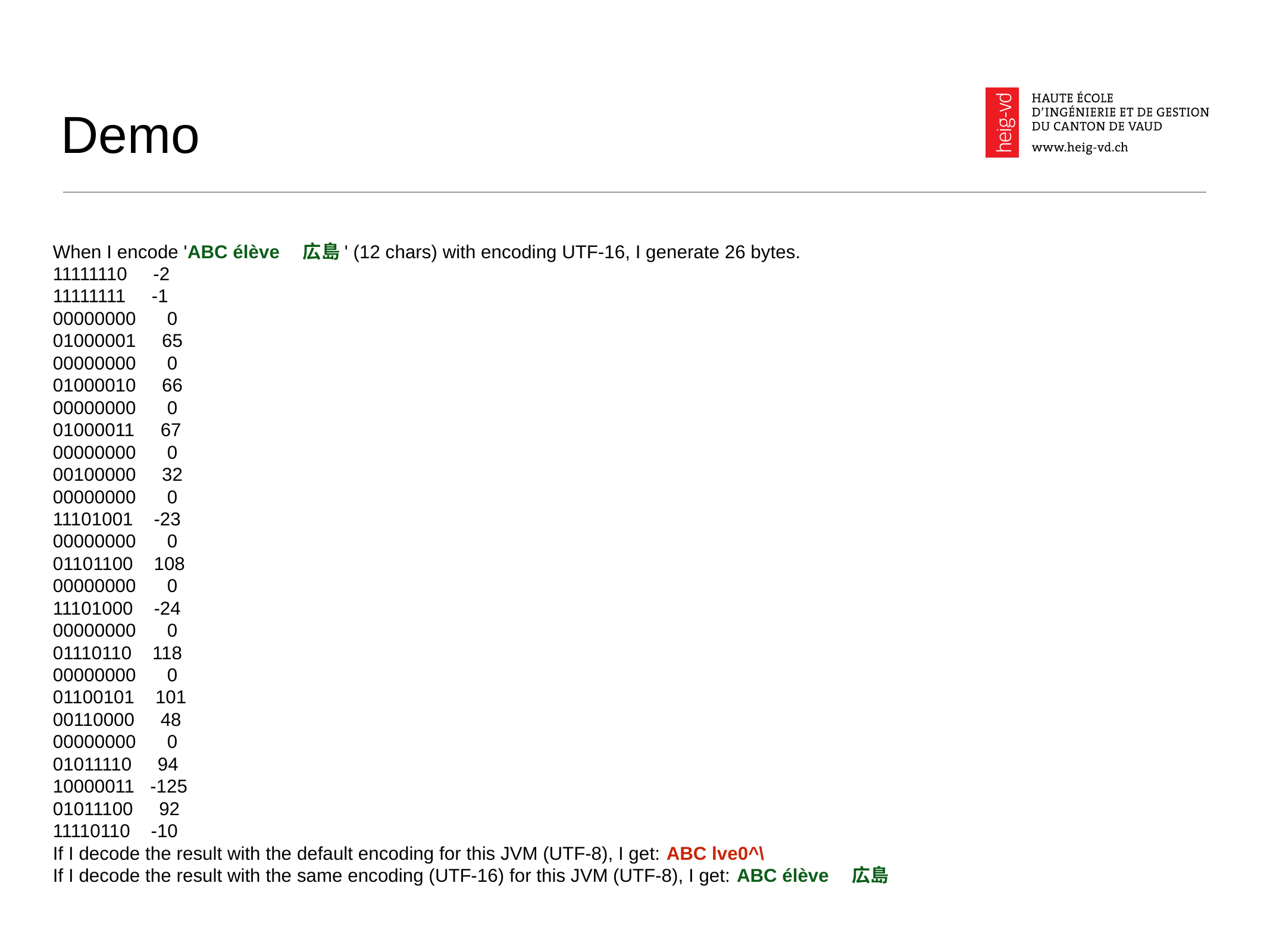

# Demo
When I encode 'ABC élève　広島' (12 chars) with encoding UTF-16, I generate 26 bytes.
11111110     -2
11111111     -1
00000000      0
01000001     65
00000000      0
01000010     66
00000000      0
01000011     67
00000000      0
00100000     32
00000000      0
11101001    -23
00000000      0
01101100    108
00000000      0
11101000    -24
00000000      0
01110110    118
00000000      0
01100101    101
00110000     48
00000000      0
01011110     94
10000011   -125
01011100     92
11110110    -10
If I decode the result with the default encoding for this JVM (UTF-8), I get: ABC lve0^\
If I decode the result with the same encoding (UTF-16) for this JVM (UTF-8), I get: ABC élève　広島